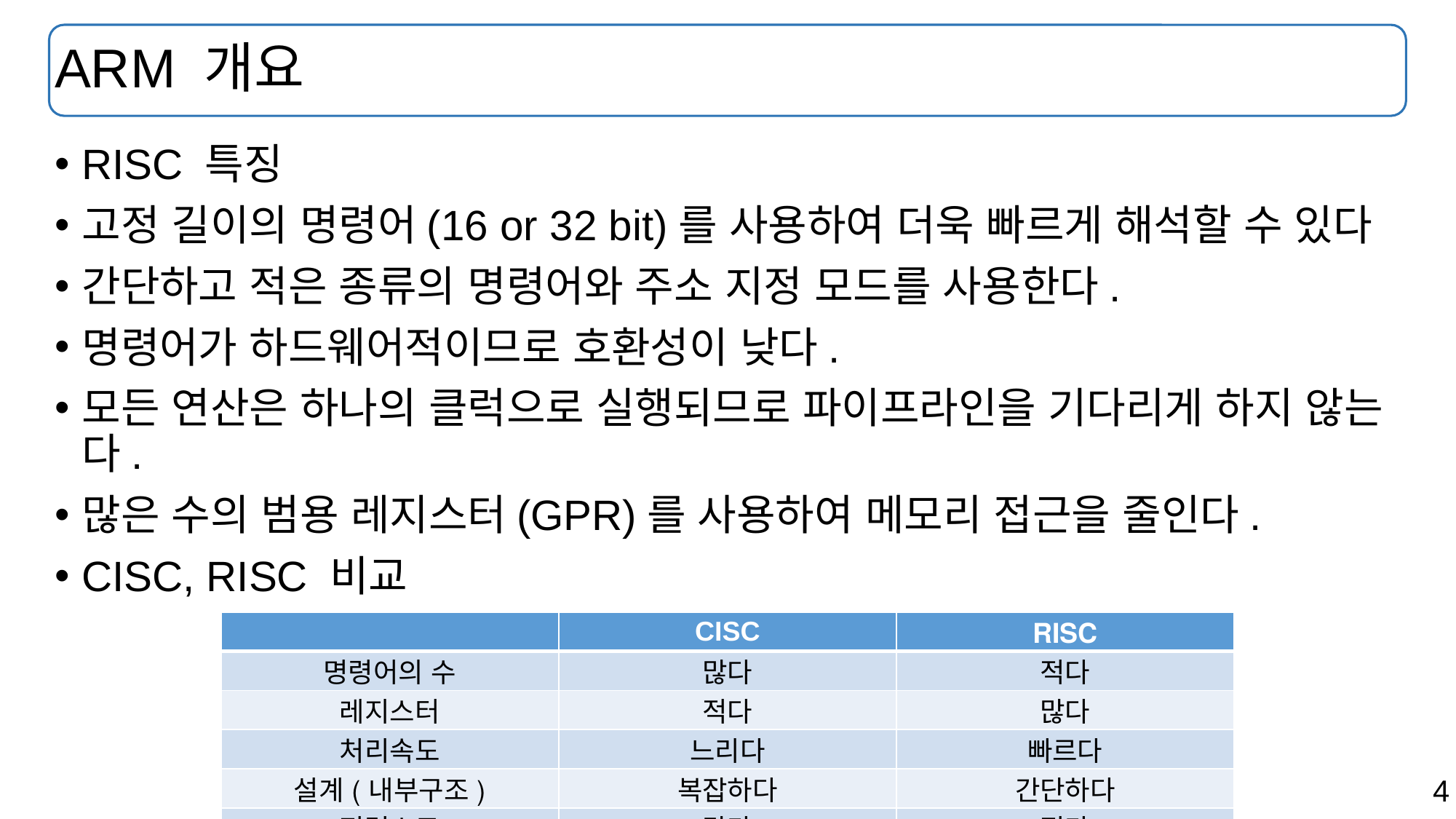

# ARM 개요
RISC 특징
고정 길이의 명령어(16 or 32 bit)를 사용하여 더욱 빠르게 해석할 수 있다
간단하고 적은 종류의 명령어와 주소 지정 모드를 사용한다.­
명령어가 하드웨어적이므로 호환성이 낮다.
모든 연산은 하나의 클럭으로 실행되므로 파이프라인을 기다리게 하지 않는다.
많은 수의 범용 레지스터(GPR)를 사용하여 메모리 접근을 줄인다.
CISC, RISC 비교
|  | CISC | RISC |
| --- | --- | --- |
| 명령어의 수 | 많다 | 적다 |
| 레지스터 | 적다 | 많다 |
| 처리속도 | 느리다 | 빠르다 |
| 설계(내부구조) | 복잡하다 | 간단하다 |
| 전력소모 | 많다 | 적다 |
4